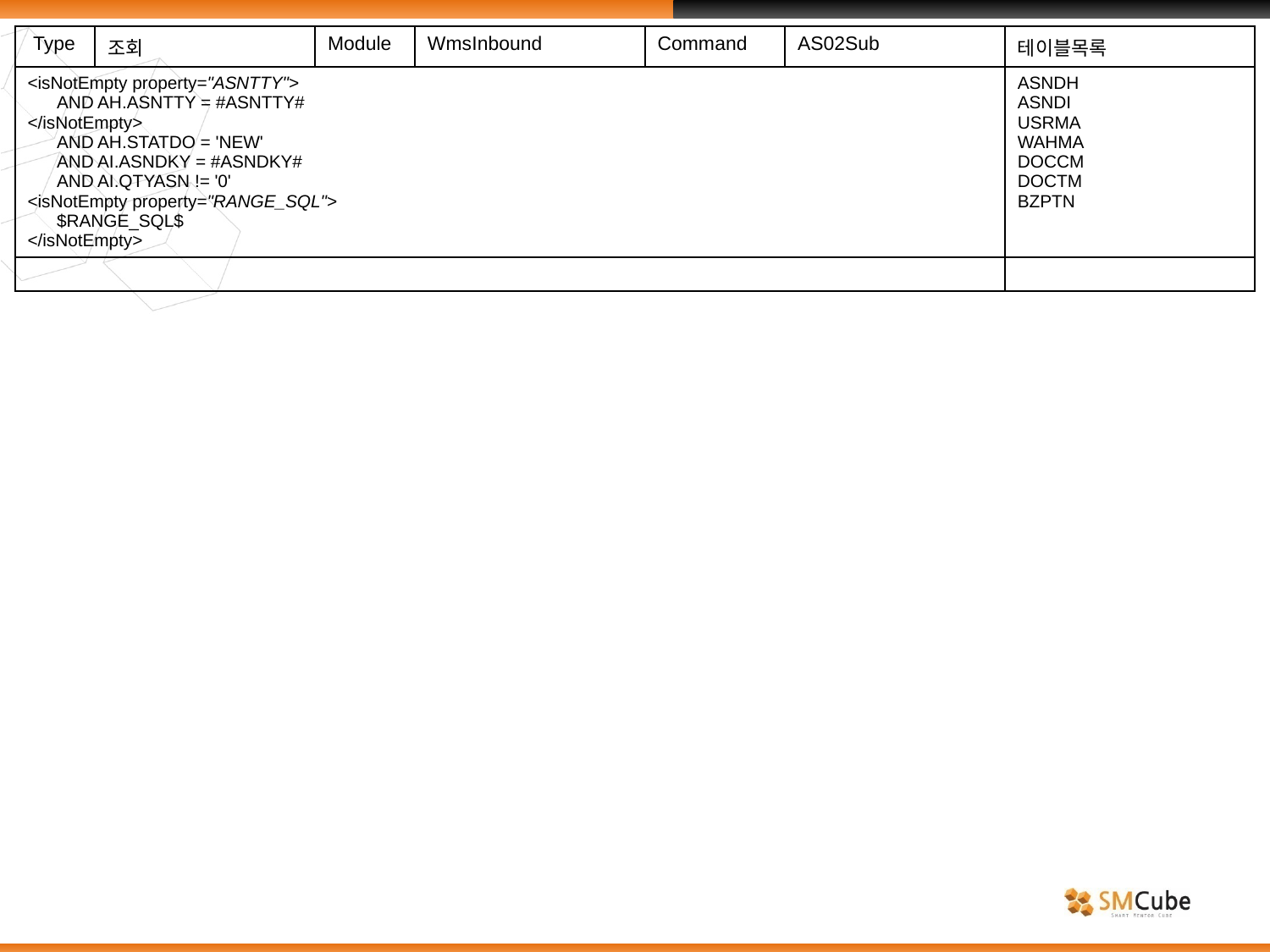

| Type | 조회 | Module | WmsInbound | Command | AS02Sub | 테이블목록 |
| --- | --- | --- | --- | --- | --- | --- |
| <isNotEmpty property="ASNTTY"> AND AH.ASNTTY = #ASNTTY# </isNotEmpty> AND AH.STATDO = 'NEW' AND AI.ASNDKY = #ASNDKY# AND AI.QTYASN != '0' <isNotEmpty property="RANGE\_SQL"> $RANGE\_SQL$ </isNotEmpty> |  |  |  |  |  | ASNDH ASNDI USRMA WAHMA DOCCM DOCTM BZPTN |
|  |  |  |  |  |  |  |